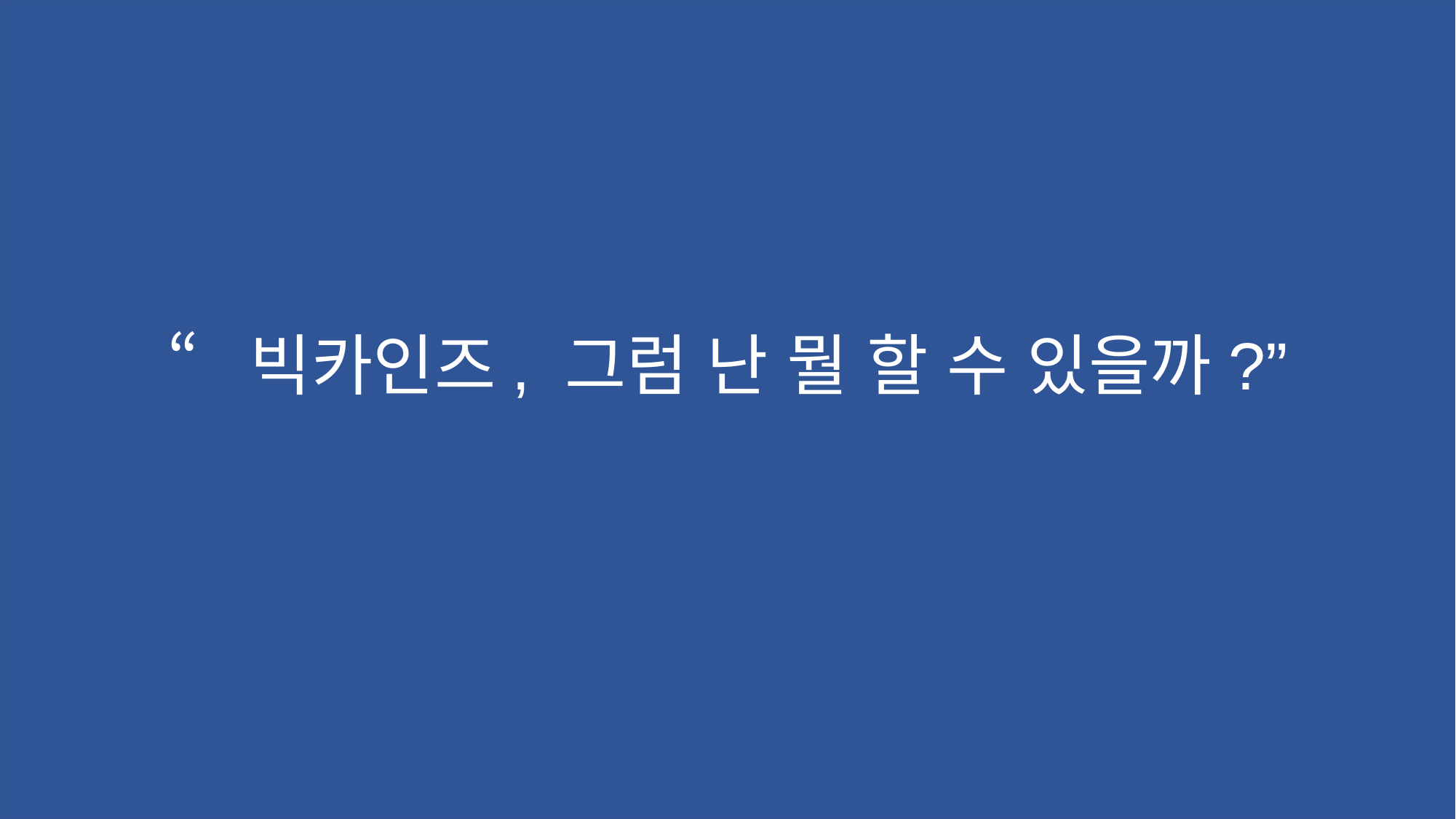

“빅카인즈, 그럼 난 뭘 할 수 있을까?”